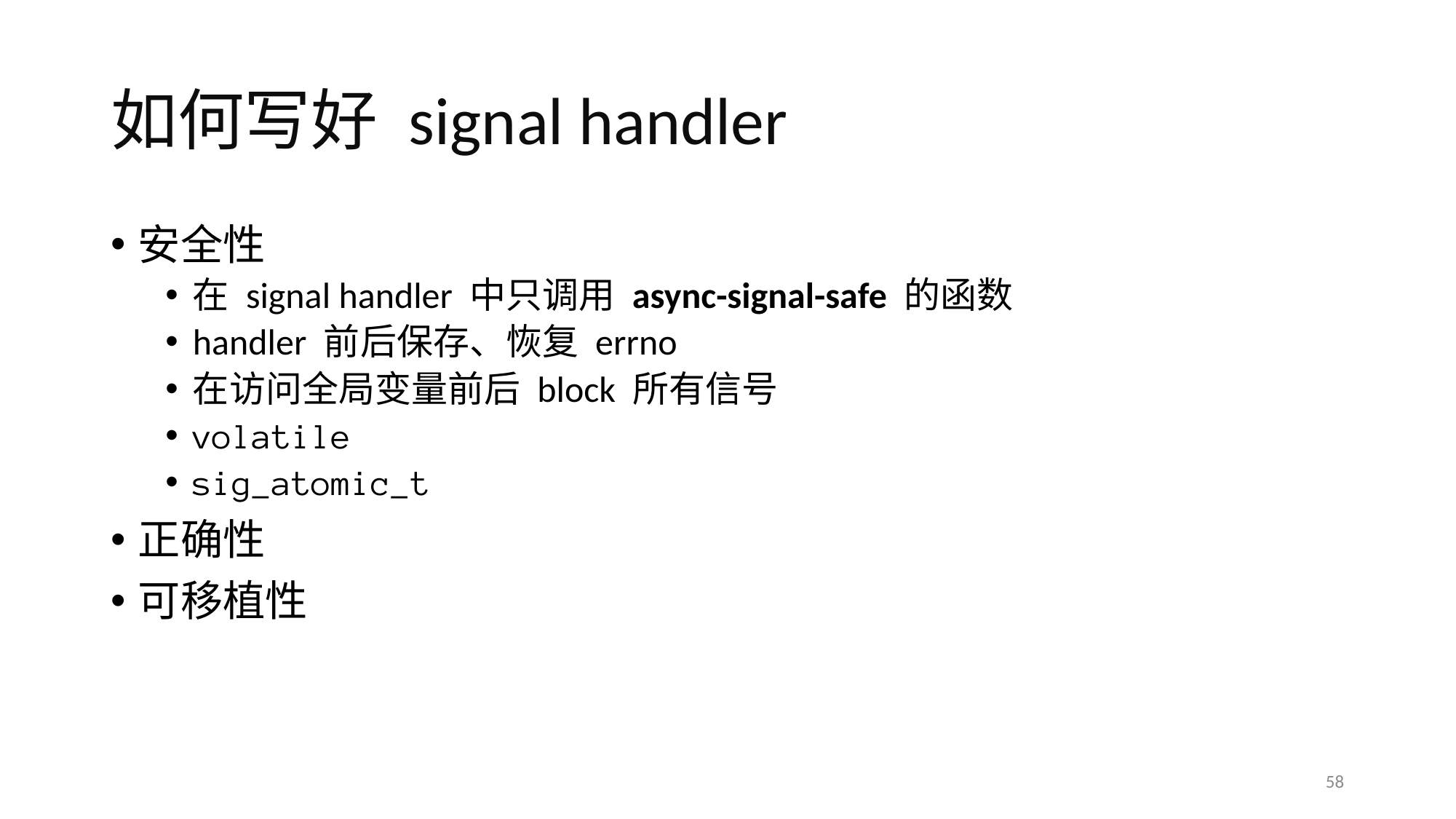

# 如何写好 signal handler
安全性
在 signal handler 中只调用 async-signal-safe 的函数
handler 前后保存、恢复 errno
在访问全局变量前后 block 所有信号
volatile
sig_atomic_t
正确性
可移植性

58